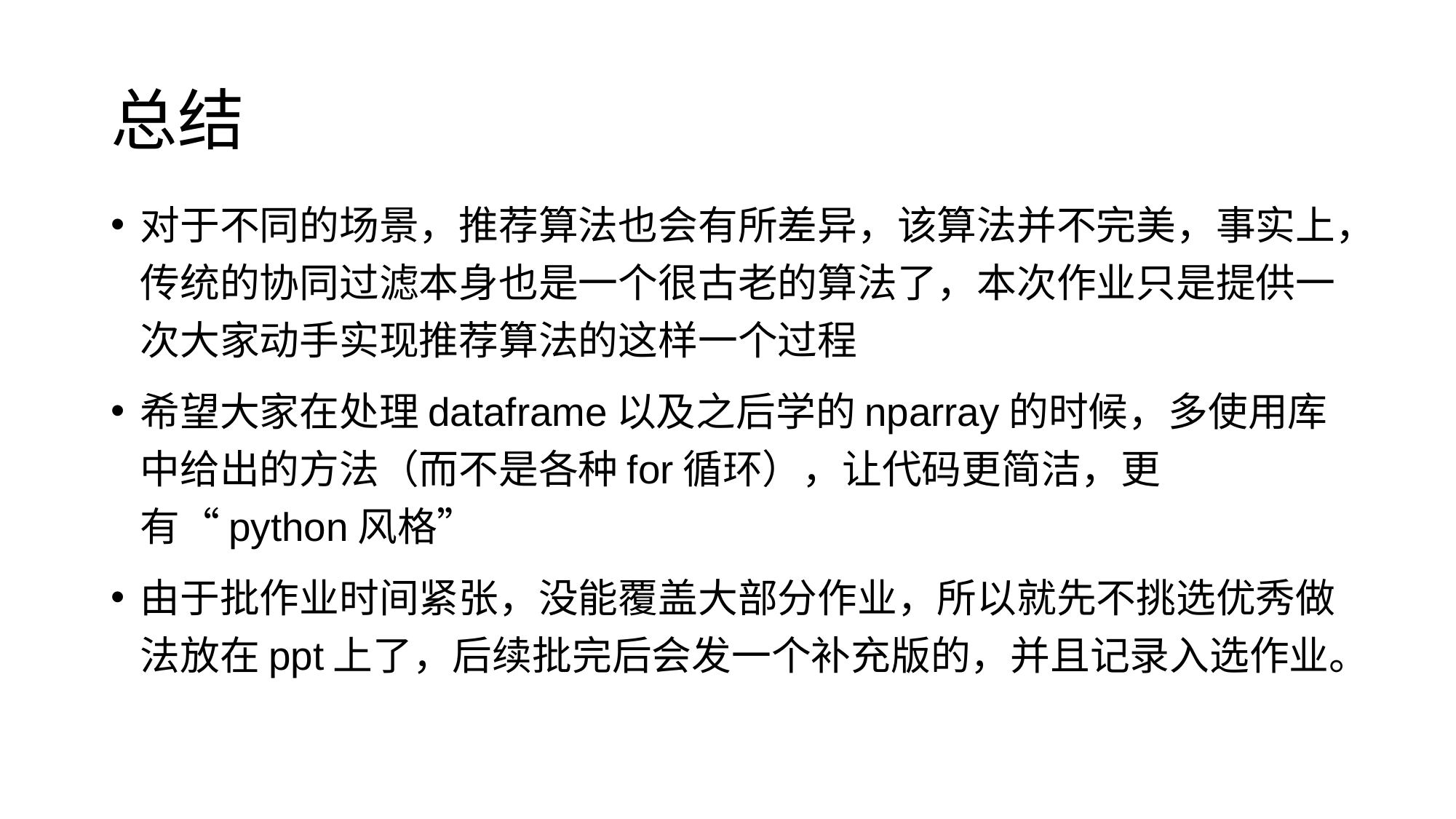

# 总结
对于不同的场景，推荐算法也会有所差异，该算法并不完美，事实上，传统的协同过滤本身也是一个很古老的算法了，本次作业只是提供一次大家动手实现推荐算法的这样一个过程
希望大家在处理dataframe以及之后学的nparray的时候，多使用库中给出的方法（而不是各种for循环），让代码更简洁，更有“python风格”
由于批作业时间紧张，没能覆盖大部分作业，所以就先不挑选优秀做法放在ppt上了，后续批完后会发一个补充版的，并且记录入选作业。